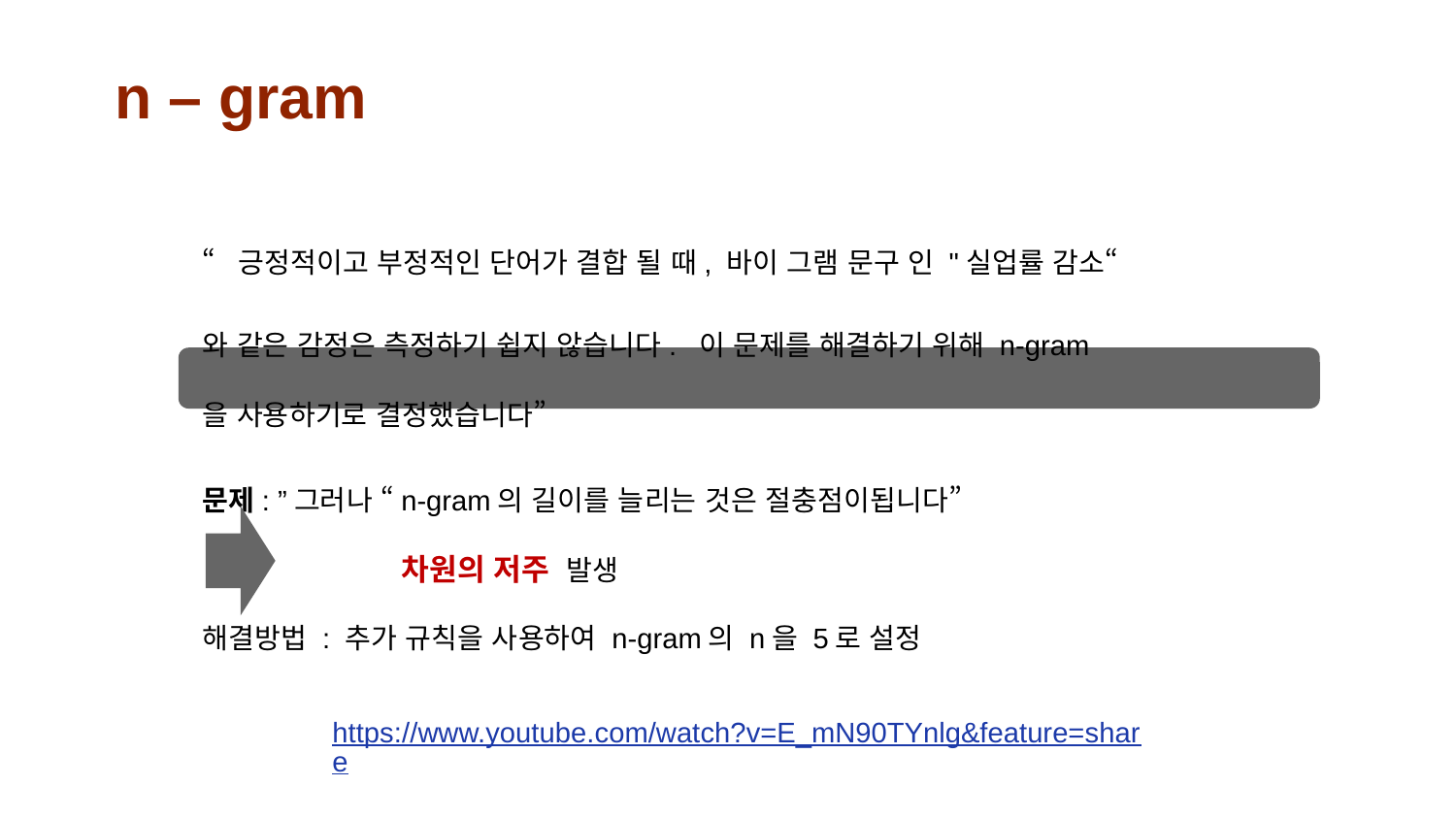

# n – gram
“긍정적이고 부정적인 단어가 결합 될 때, 바이 그램 문구 인 "실업률 감소“

와 같은 감정은 측정하기 쉽지 않습니다. 이 문제를 해결하기 위해 n-gram

을 사용하기로 결정했습니다”

문제: ”그러나 “n-gram의 길이를 늘리는 것은 절충점이됩니다”

                        차원의 저주  발생

해결방법 : 추가 규칙을 사용하여 n-gram의 n을 5로 설정

https://www.youtube.com/watch?v=E_mN90TYnlg&feature=share